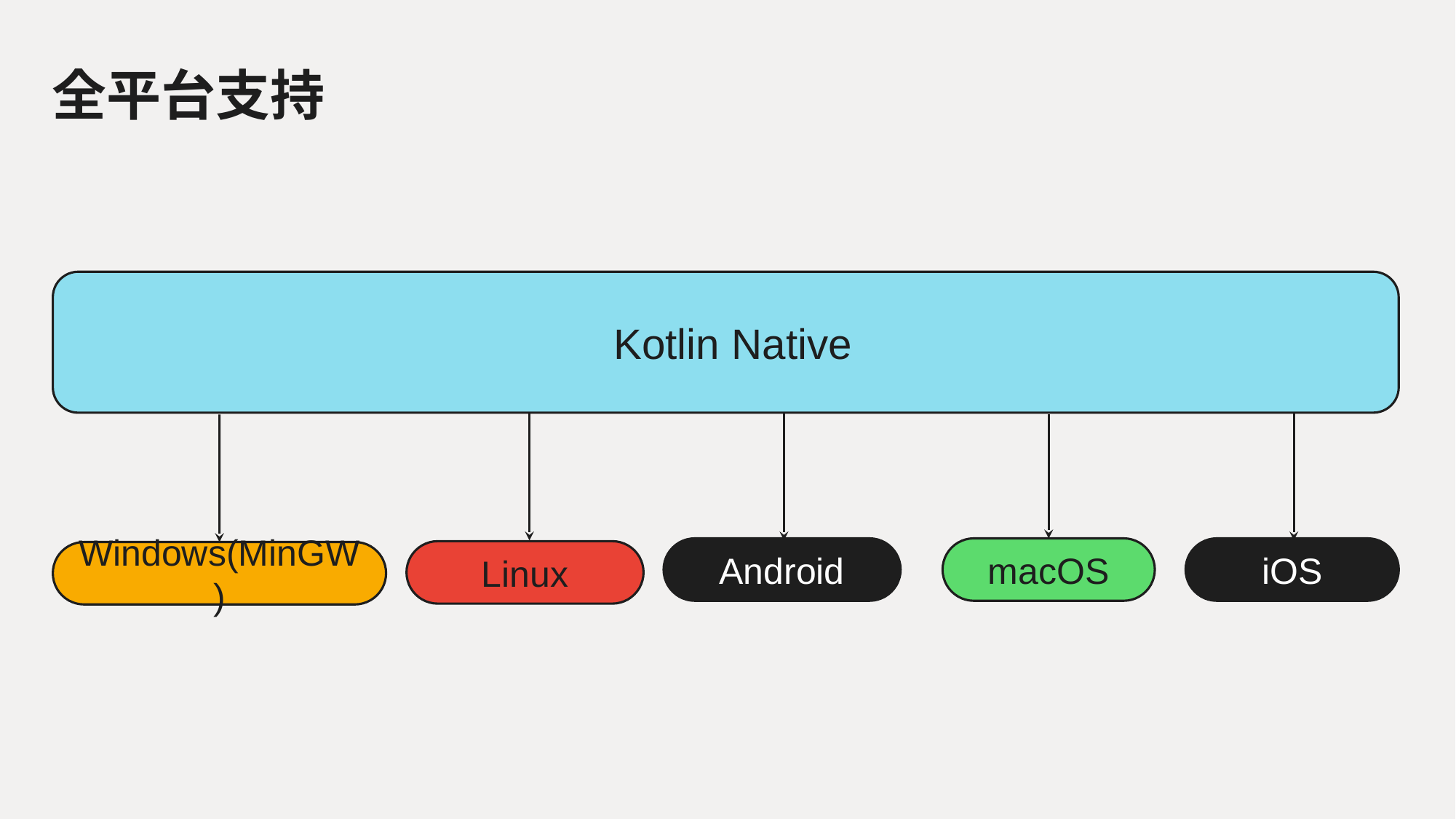

# 全平台支持
Kotlin Native
Android
macOS
iOS
Linux
Windows(MinGW)